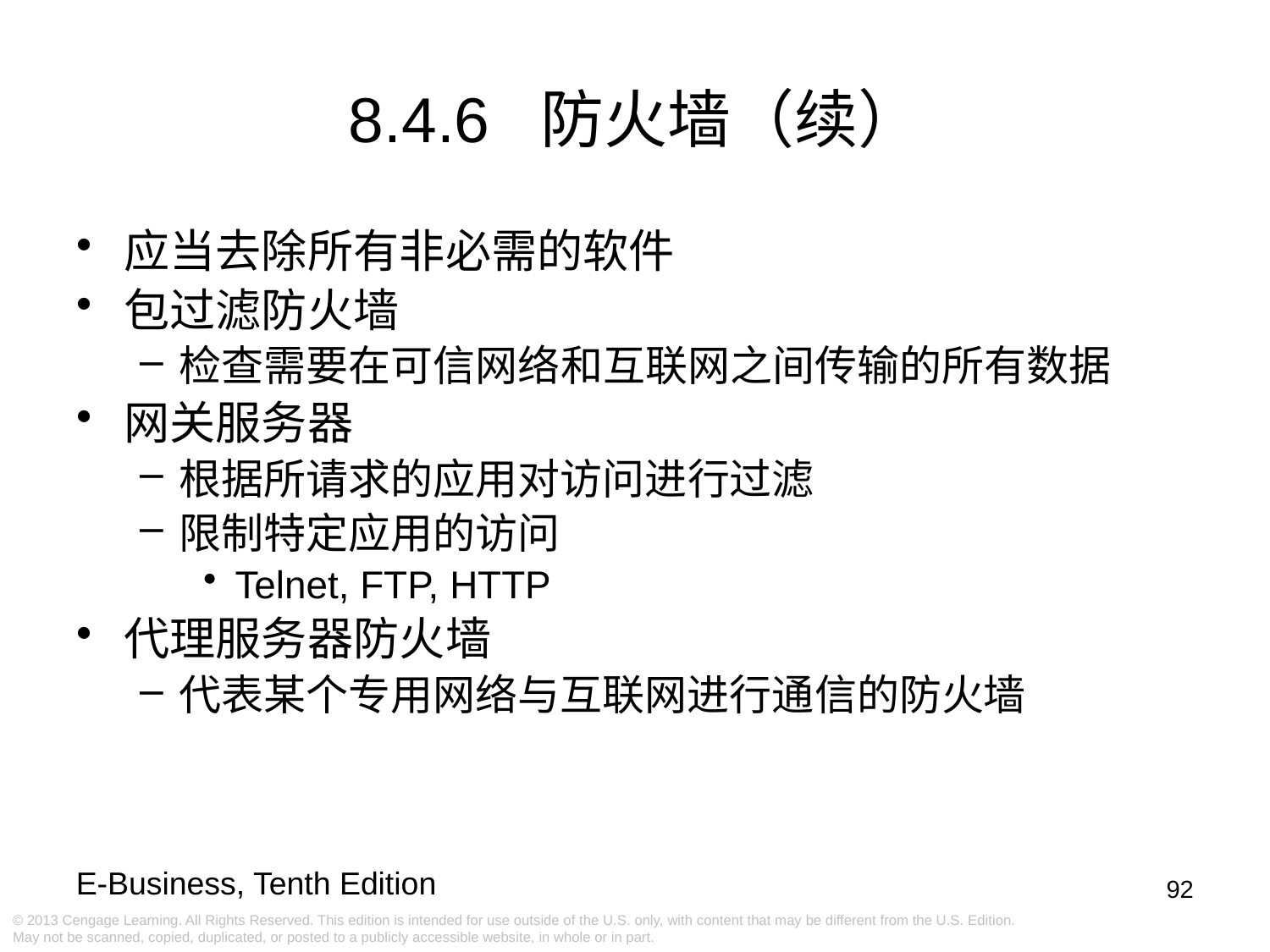

8.4.6  防火墙（续）
应当去除所有非必需的软件
包过滤防火墙
检查需要在可信网络和互联网之间传输的所有数据
网关服务器
根据所请求的应用对访问进行过滤
限制特定应用的访问
Telnet, FTP, HTTP
代理服务器防火墙
代表某个专用网络与互联网进行通信的防火墙
92